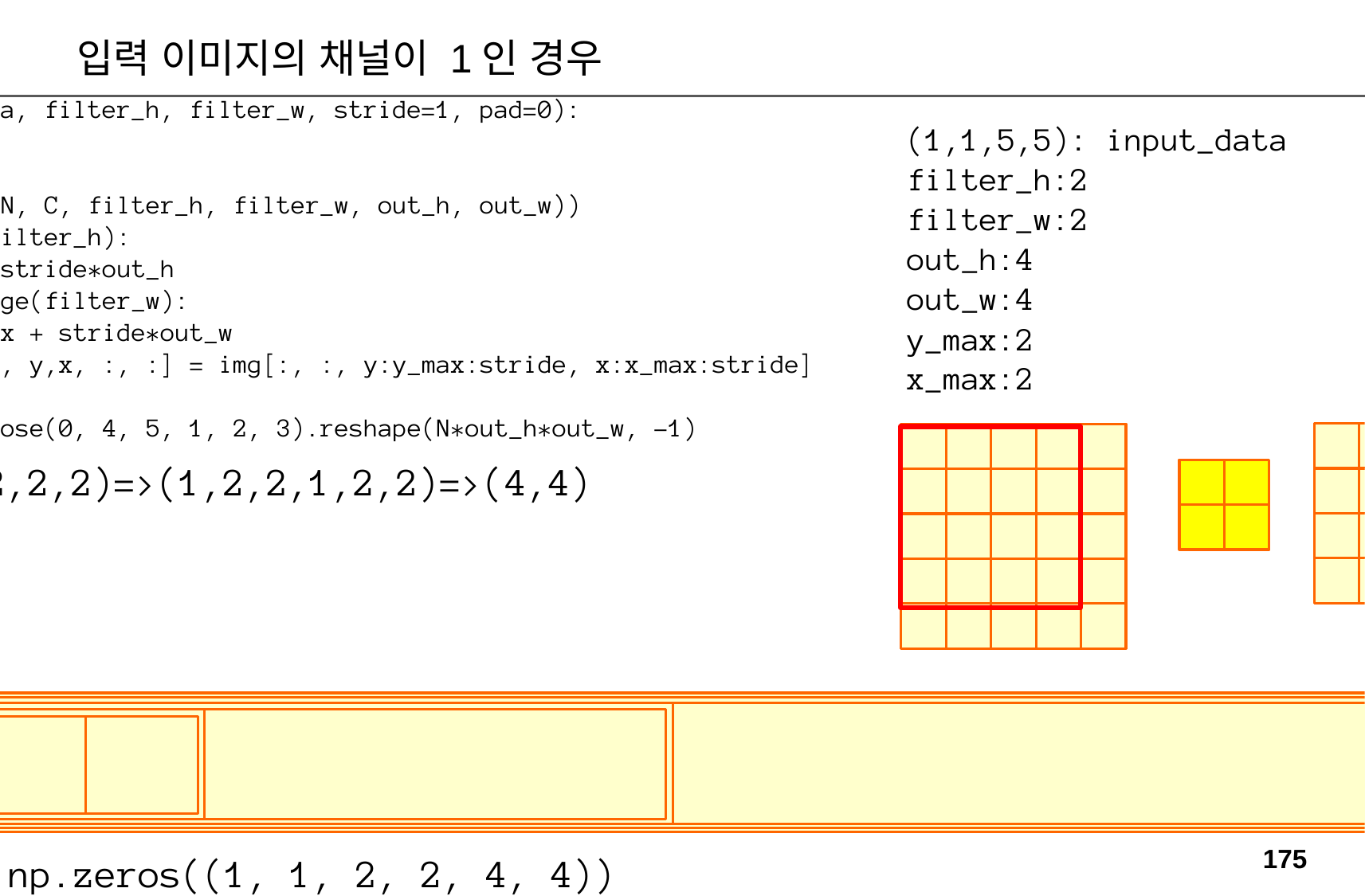

입력 이미지의 채널이 1인 경우
def im2col(input_data, filter_h, filter_w, stride=1, pad=0):
    ...

    col = np.zeros((N, C, filter_h, filter_w, out_h, out_w))
    for y in range(filter_h):
        y_max = y + stride*out_h
        for x in range(filter_w):
            x_max = x + stride*out_w
            col[:, :, y,x, :, :] = img[:, :, y:y_max:stride, x:x_max:stride]

    col = col.transpose(0, 4, 5, 1, 2, 3).reshape(N*out_h*out_w, -1)
    return col
(1,1,5,5): input_data
filter_h:2
filter_w:2
out_h:4
out_w:4
y_max:2
x_max:2

(1,1,2,2,2,2)=>(1,2,2,1,2,2)=>(4,4)

col = np.zeros((1, 1, 2, 2, 4, 4))